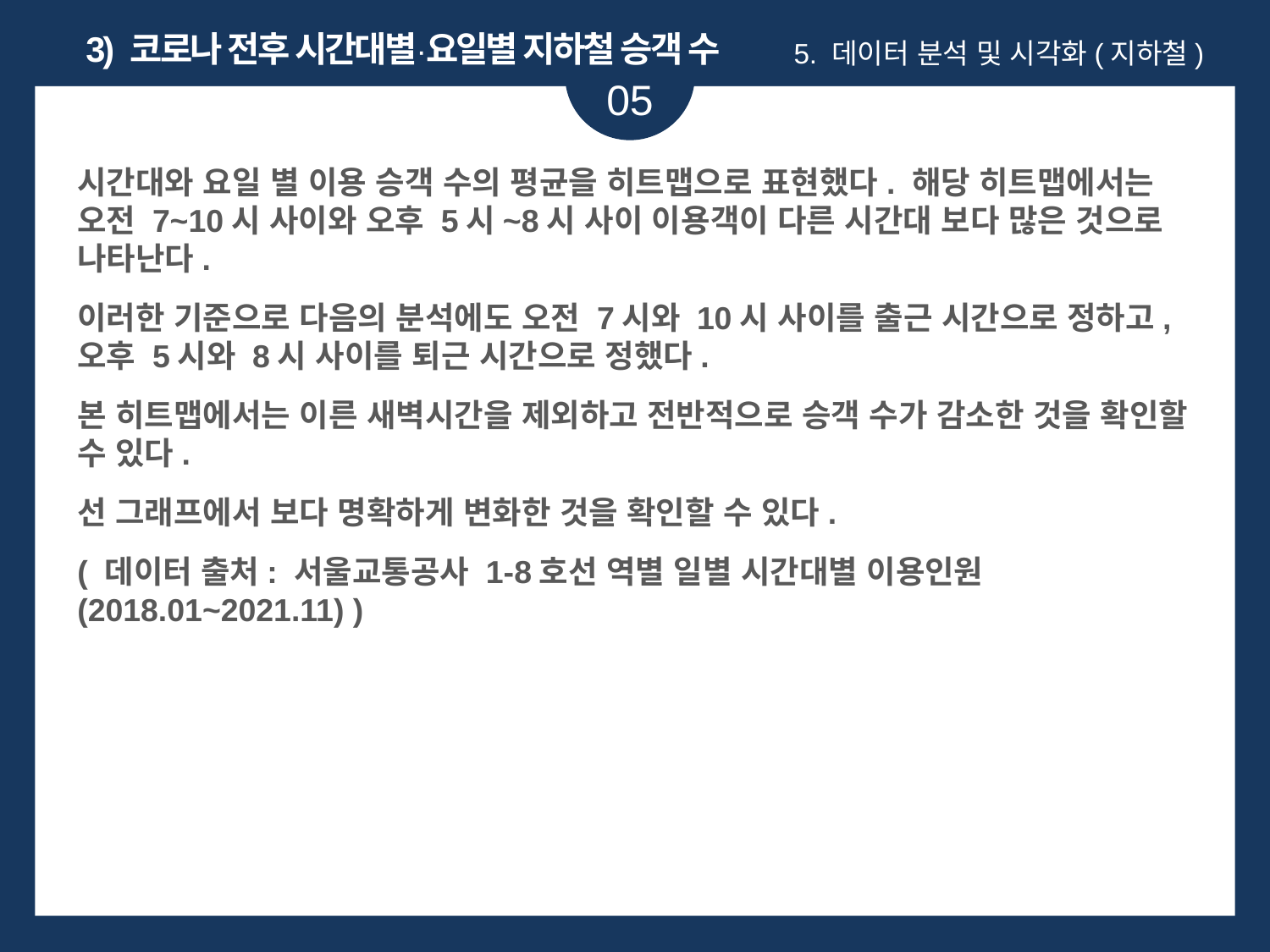

3) 코로나 전후 시간대별∙요일별 지하철 승객 수
5. 데이터 분석 및 시각화(지하철)
05

시간대와 요일 별 이용 승객 수의 평균을 히트맵으로 표현했다. 해당 히트맵에서는 오전 7~10시 사이와 오후 5시~8시 사이 이용객이 다른 시간대 보다 많은 것으로 나타난다.
이러한 기준으로 다음의 분석에도 오전 7시와 10시 사이를 출근 시간으로 정하고, 오후 5시와 8시 사이를 퇴근 시간으로 정했다.
본 히트맵에서는 이른 새벽시간을 제외하고 전반적으로 승객 수가 감소한 것을 확인할 수 있다.
선 그래프에서 보다 명확하게 변화한 것을 확인할 수 있다.
( 데이터 출처: 서울교통공사 1-8호선 역별 일별 시간대별 이용인원(2018.01~2021.11) )